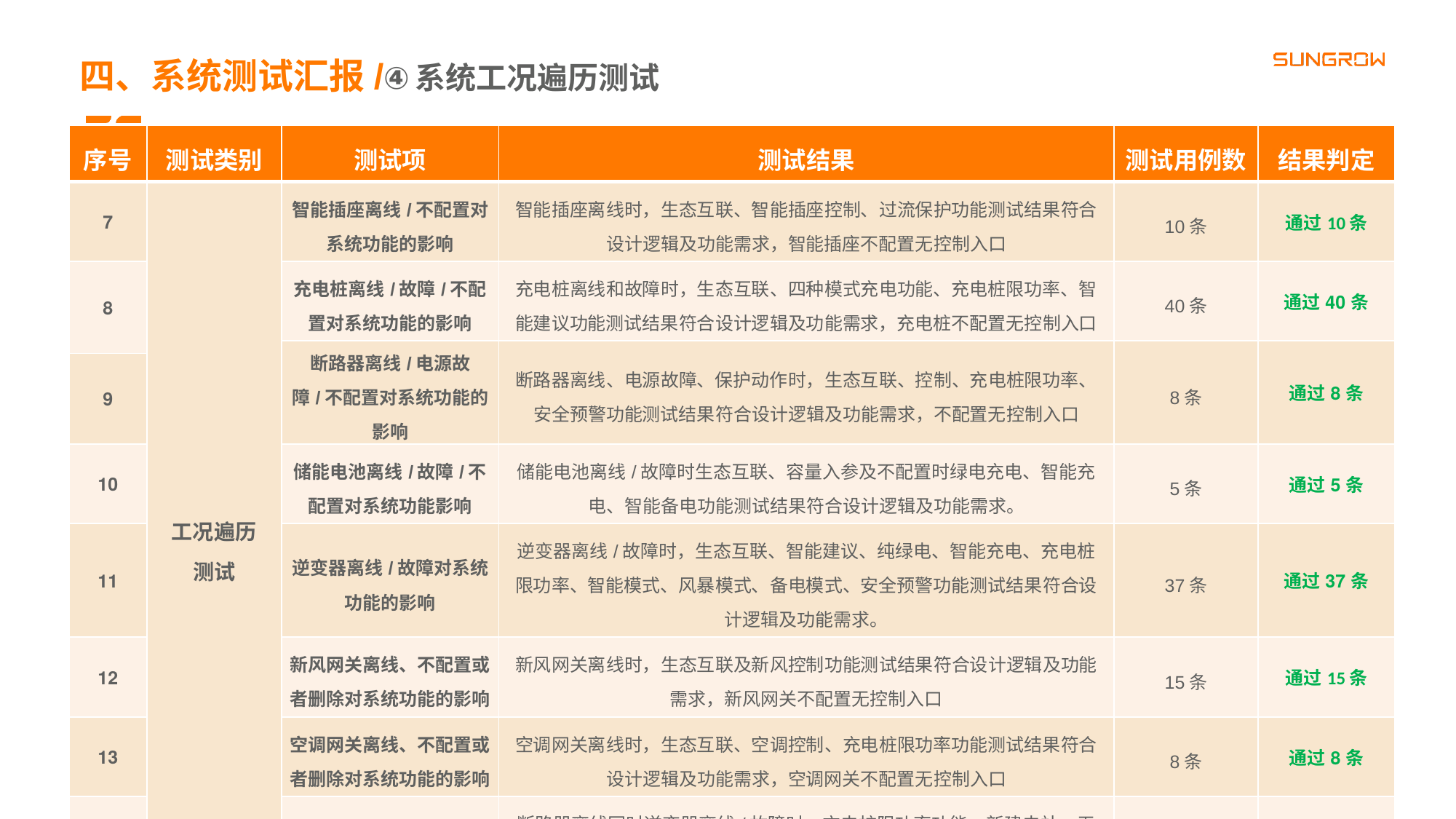

四、系统测试汇报/④系统工况遍历测试
| 序号 | 测试类别 | 测试项 | 测试结果 | 测试用例数 | 结果判定 |
| --- | --- | --- | --- | --- | --- |
| 7 | 工况遍历 测试 | 智能插座离线/不配置对系统功能的影响 | 智能插座离线时，生态互联、智能插座控制、过流保护功能测试结果符合设计逻辑及功能需求，智能插座不配置无控制入口 | 10条 | 通过10条 |
| 8 |  | 充电桩离线/故障/不配置对系统功能的影响 | 充电桩离线和故障时，生态互联、四种模式充电功能、充电桩限功率、智能建议功能测试结果符合设计逻辑及功能需求，充电桩不配置无控制入口 | 40条 | 通过40条 |
| 11 |  | 断路器离线/电源故障/不配置对系统功能的影响 | 断路器离线、电源故障、保护动作时，生态互联、控制、充电桩限功率、安全预警功能测试结果符合设计逻辑及功能需求，不配置无控制入口 | 8条 | 通过8条 |
| 9 |  |  |  |  |  |
| 10 |  | 储能电池离线/故障/不配置对系统功能影响 | 储能电池离线/故障时生态互联、容量入参及不配置时绿电充电、智能充电、智能备电功能测试结果符合设计逻辑及功能需求。 | 5条 | 通过5条 |
| 11 |  | 逆变器离线/故障对系统功能的影响 | 逆变器离线/故障时，生态互联、智能建议、纯绿电、智能充电、充电桩限功率、智能模式、风暴模式、备电模式、安全预警功能测试结果符合设计逻辑及功能需求。 | 37条 | 通过37条 |
| 12 |  | 新风网关离线、不配置或者删除对系统功能的影响 | 新风网关离线时，生态互联及新风控制功能测试结果符合设计逻辑及功能需求，新风网关不配置无控制入口 | 15条 | 通过15条 |
| 13 |  | 空调网关离线、不配置或者删除对系统功能的影响 | 空调网关离线时，生态互联、空调控制、充电桩限功率功能测试结果符合设计逻辑及功能需求，空调网关不配置无控制入口 | 8条 | 通过8条 |
| 14 |  | 多设备状态组合对系统功能的影响 | 断路器离线同时逆变器离线/故障时，充电桩限功率功能；新建电站，无预测数据时，智能建议功能；风暴或备电模式下，智能充电和无馈网纯绿电功能测试结果符合设计逻辑及功能需求，不配置无控制入口 | 5条 | 通过5条 |
19